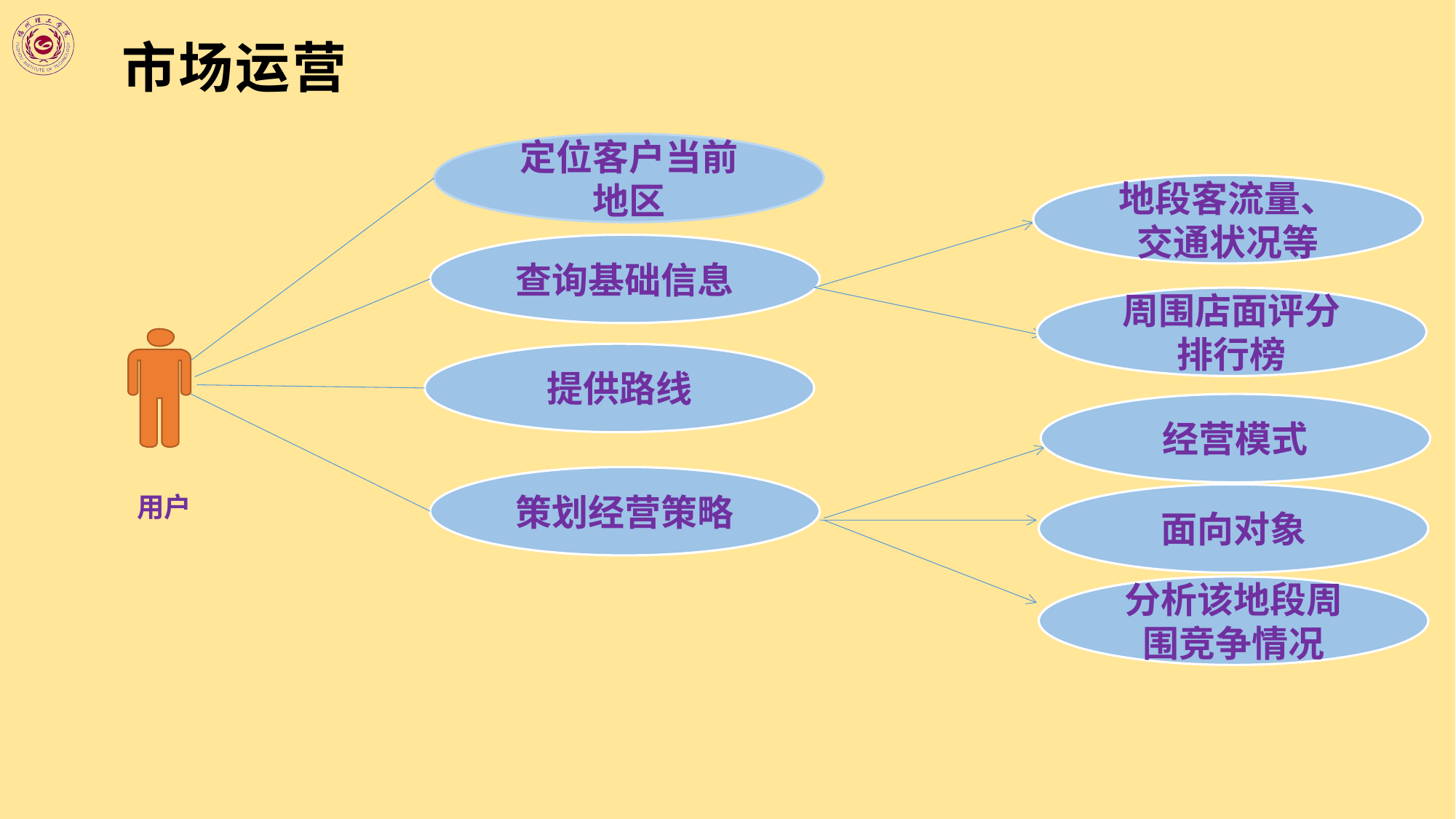

市场运营
定位客户当前地区
地段客流量、交通状况等
查询基础信息
周围店面评分排行榜

提供路线
经营模式
策划经营策略
用户
面向对象
分析该地段周围竞争情况